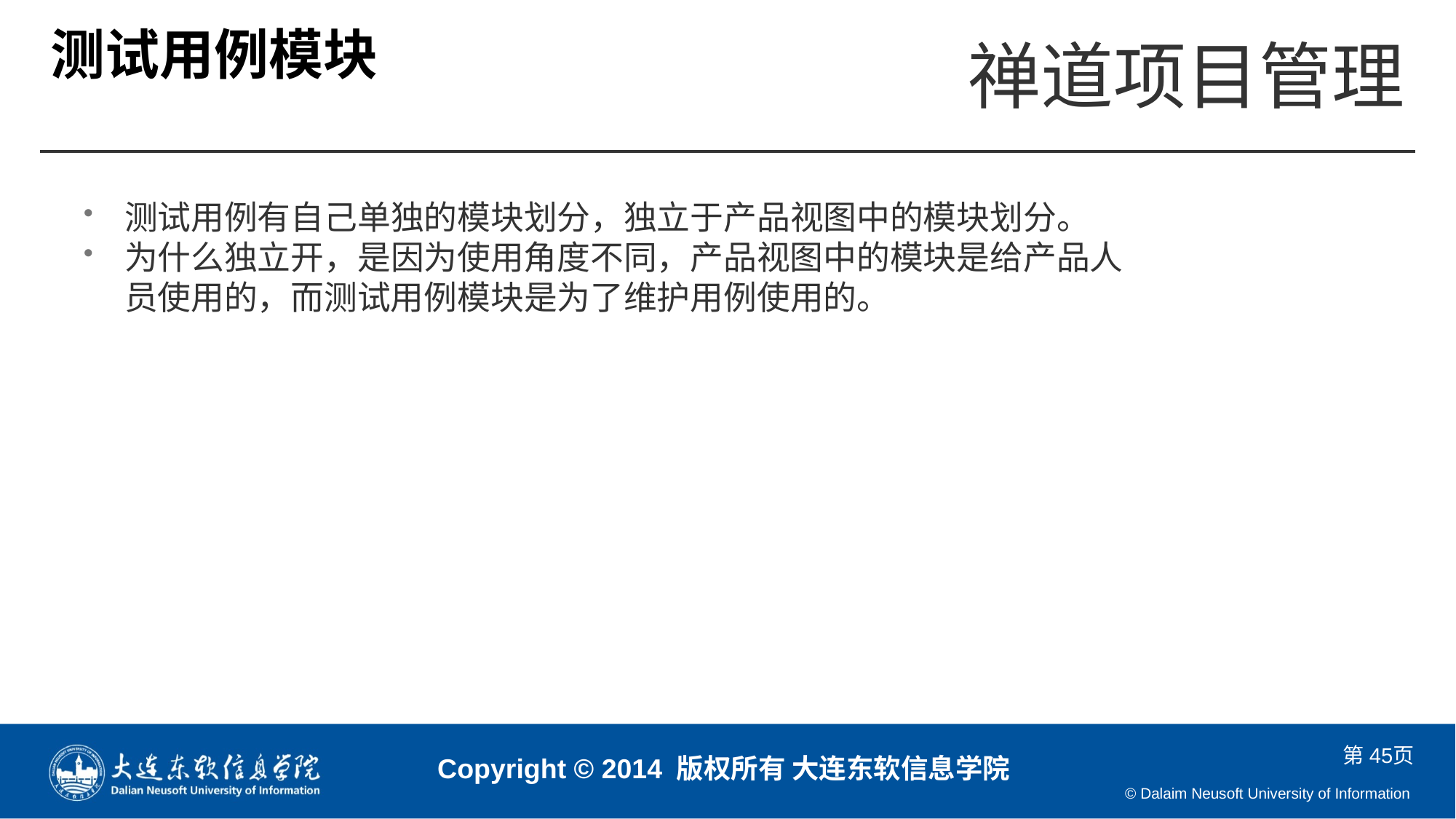

# 测试用例模块

测试用例有自己单独的模块划分，独立于产品视图中的模块划分。
为什么独立开，是因为使用角度不同，产品视图中的模块是给产品人员使用的，而测试用例模块是为了维护用例使用的。